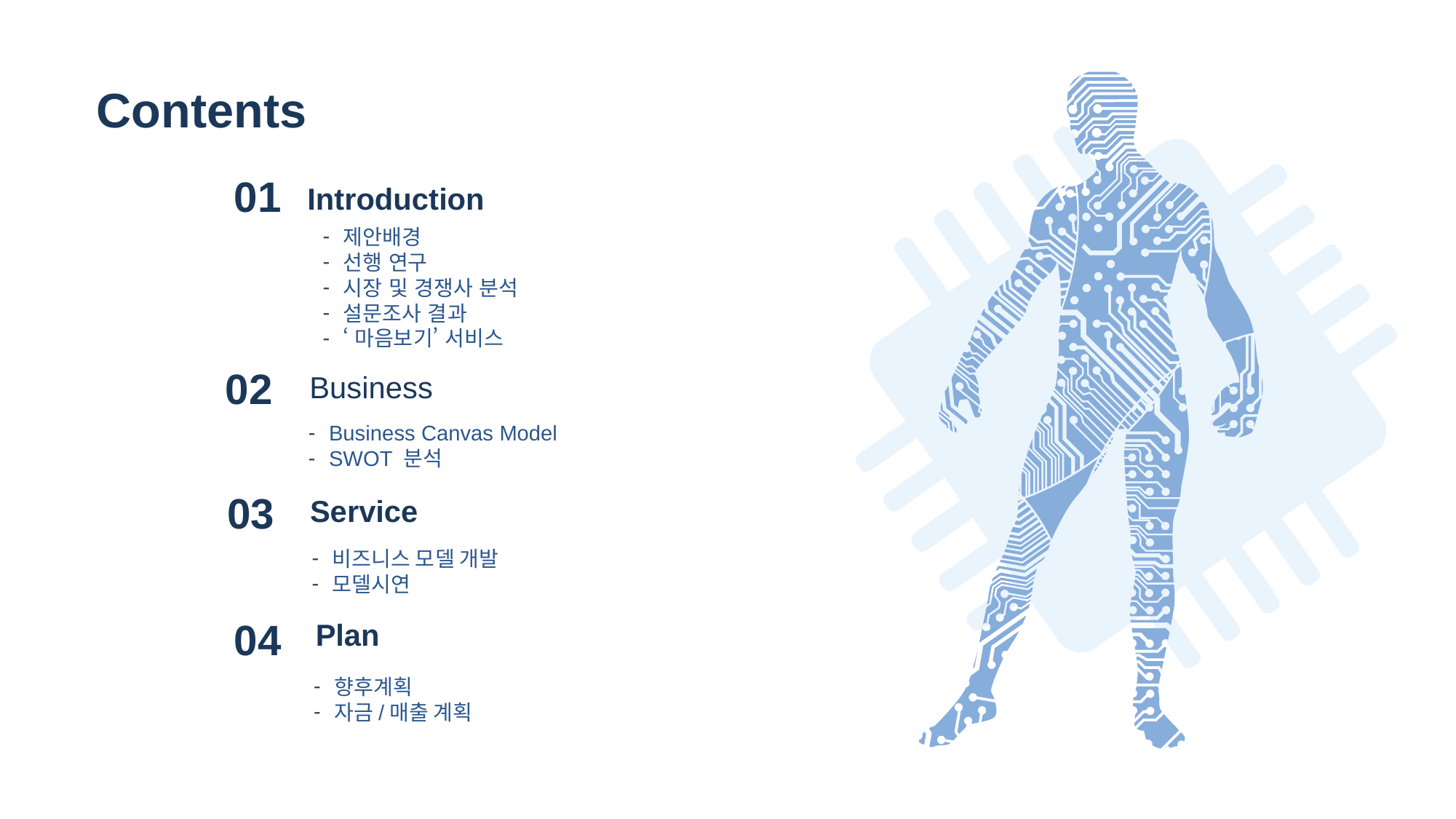

Contents
01
Introduction
제안배경
선행 연구
시장 및 경쟁사 분석
설문조사 결과
‘마음보기’ 서비스

02
Business
Business Canvas Model
SWOT 분석
03
Service
비즈니스 모델 개발
모델시연
04
Plan
향후계획
자금/매출 계획